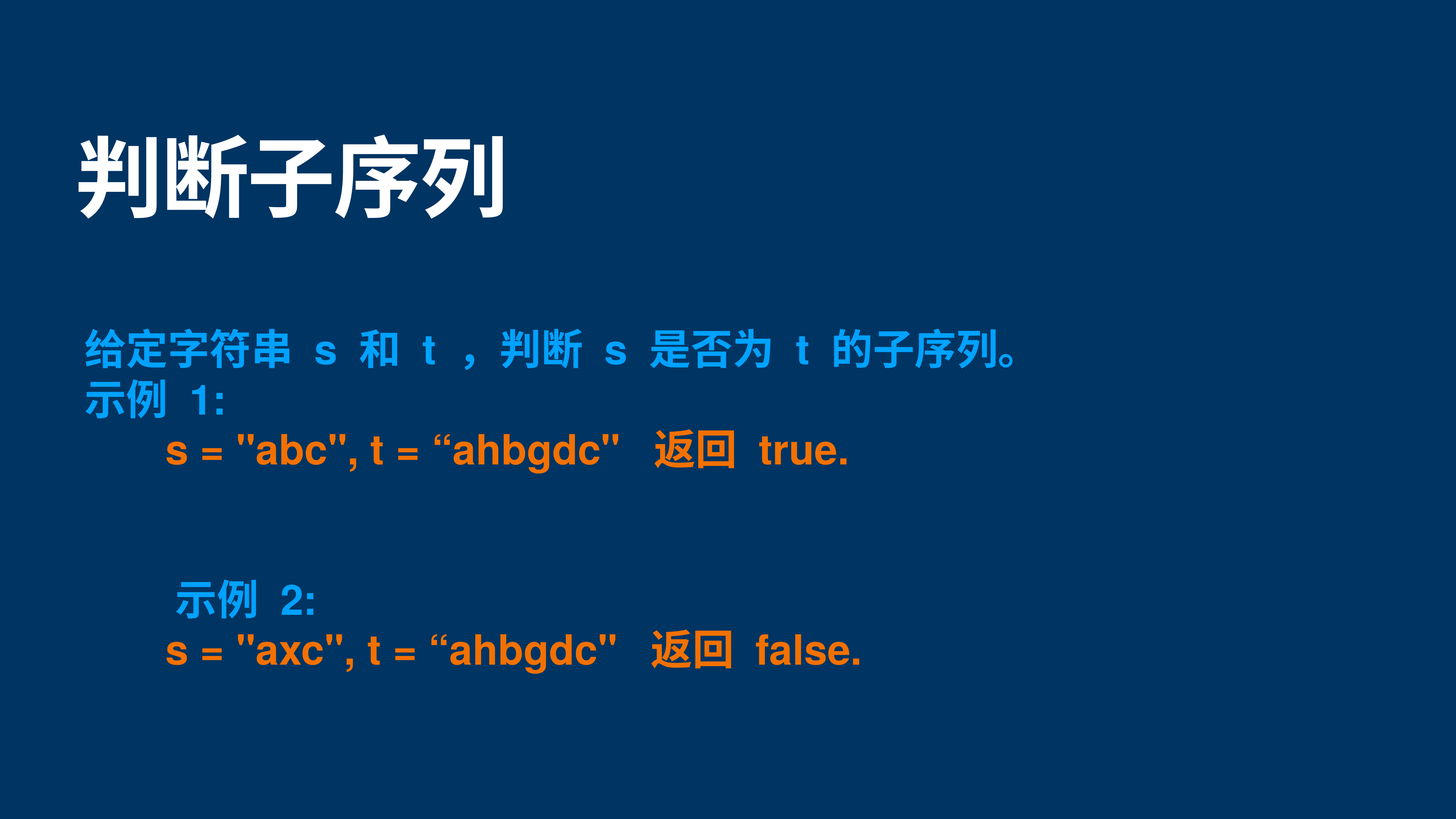

# 判断子序列
给定字符串 s 和 t ，判断 s 是否为 t 的子序列。
示例 1:
       s = "abc", t = “ahbgdc"  返回 true.

       示例 2:
       s = "axc", t = “ahbgdc"  返回 false.